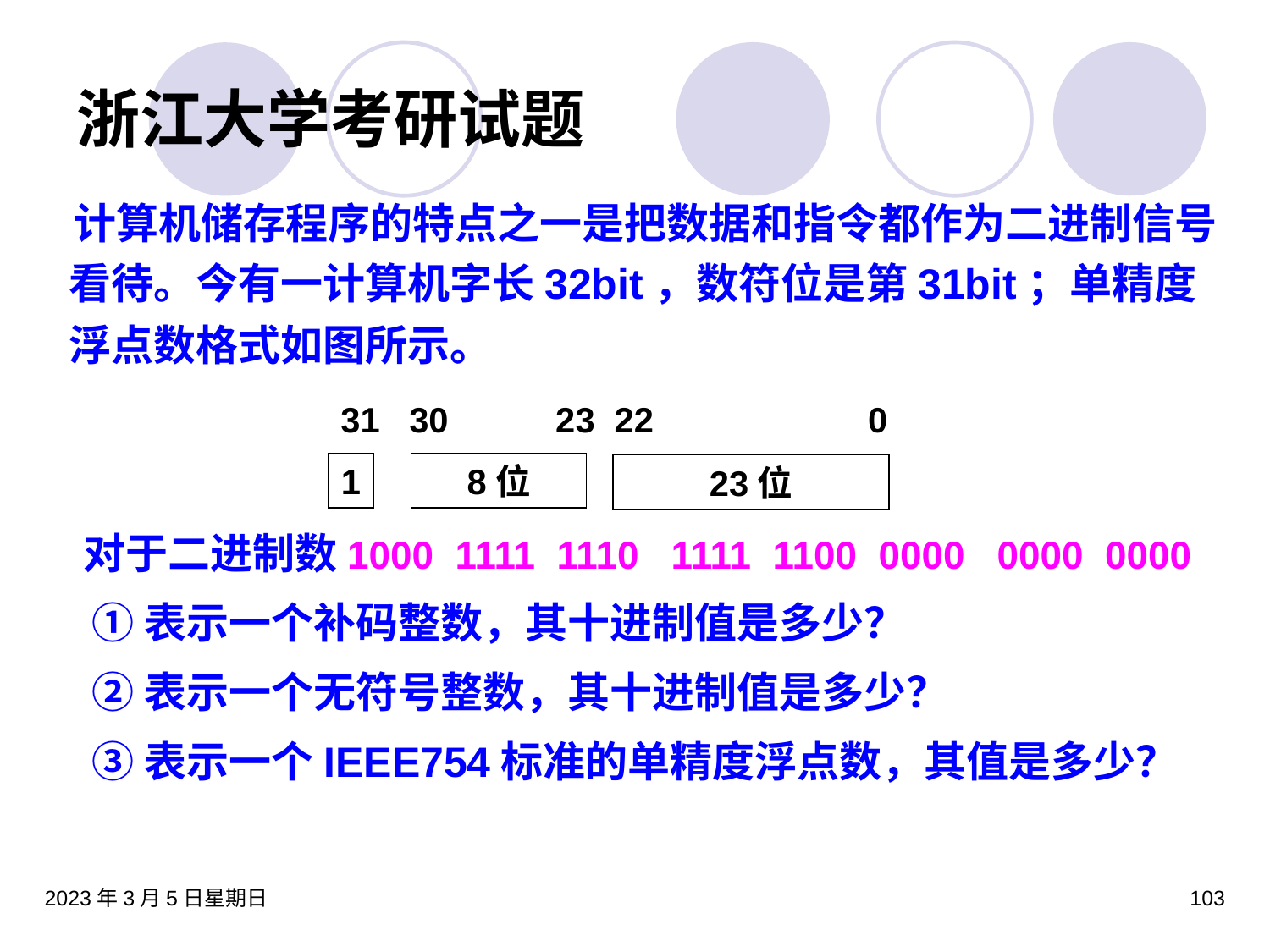

# 浙江大学考研试题
  计算机储存程序的特点之一是把数据和指令都作为二进制信号看待。今有一计算机字长32bit，数符位是第31bit；单精度浮点数格式如图所示。

   对于二进制数1000  1111  1110   1111  1100  0000   0000  0000
     ①表示一个补码整数，其十进制值是多少？
     ②表示一个无符号整数，其十进制值是多少？
     ③表示一个IEEE754标准的单精度浮点数，其值是多少？
31   30           23  22                      0
1
8位
23位

2023年3月5日星期日
103